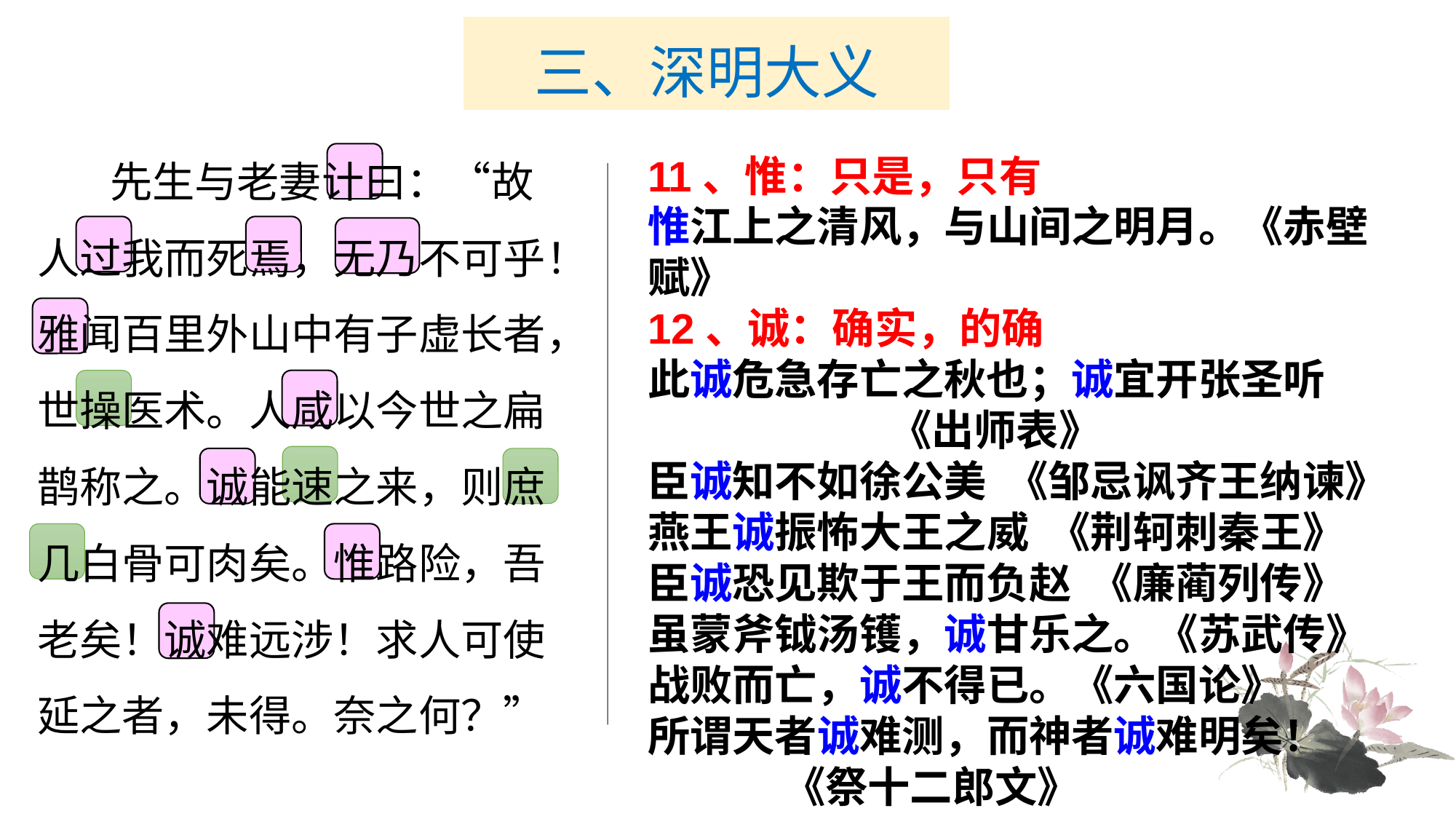

# 三、深明大义
　　先生与老妻计曰：“故人过我而死焉，无乃不可乎！雅闻百里外山中有子虚长者，世操医术。人咸以今世之扁鹊称之。诚能速之来，则庶几白骨可肉矣。惟路险，吾老矣！诚难远涉！求人可使延之者，未得。奈之何？”

11、惟：只是，只有
惟江上之清风，与山间之明月。《赤壁赋》
12、诚：确实，的确
此诚危急存亡之秋也；诚宜开张圣听
                        《出师表》
臣诚知不如徐公美  《邹忌讽齐王纳谏》
燕王诚振怖大王之威  《荆轲刺秦王》
臣诚恐见欺于王而负赵  《廉蔺列传》
虽蒙斧钺汤镬，诚甘乐之。《苏武传》
战败而亡，诚不得已。《六国论》
所谓天者诚难测，而神者诚难明矣！
             《祭十二郎文》